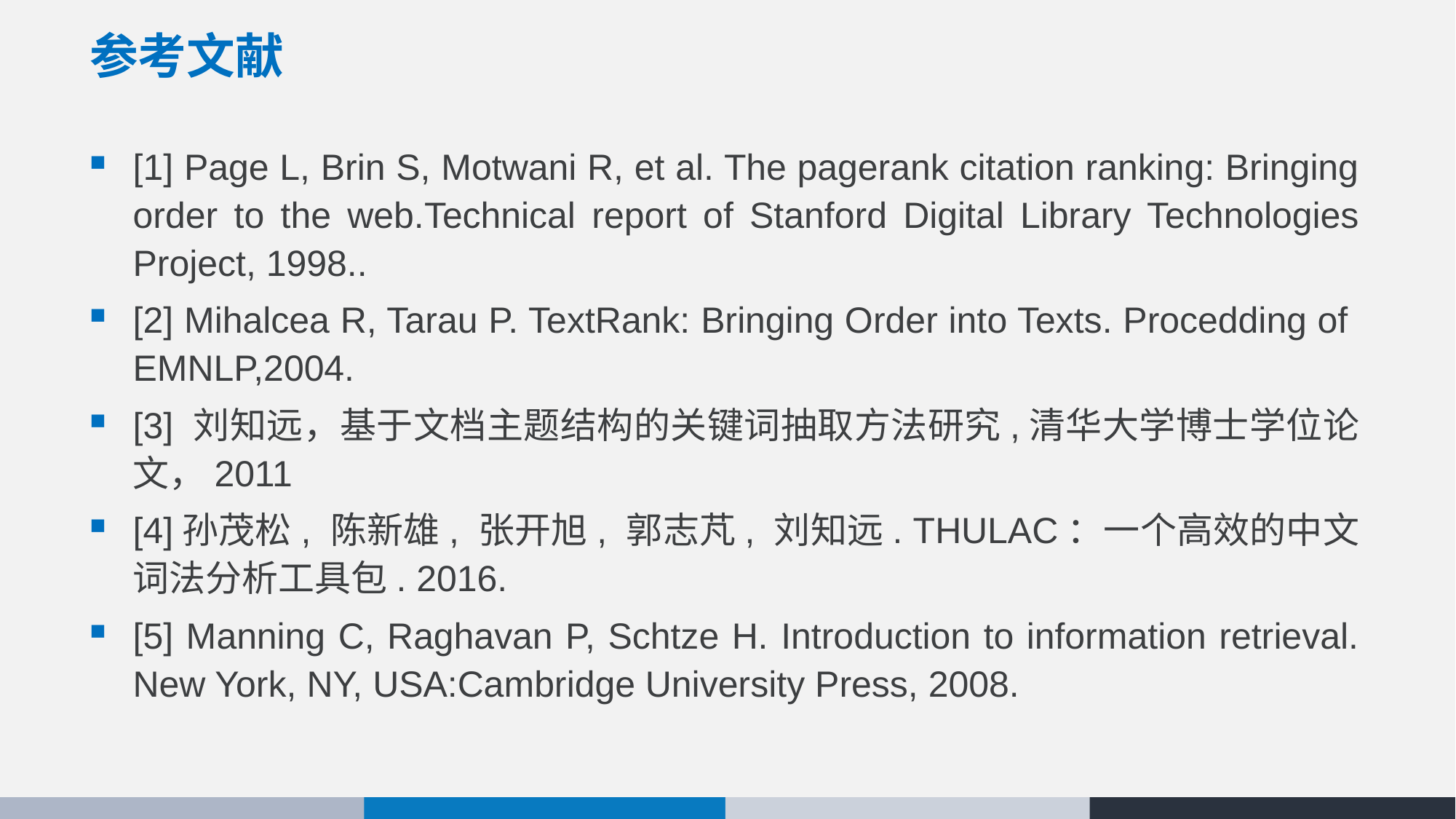

# 参考文献
[1] Page L, Brin S, Motwani R, et al. The pagerank citation ranking: Bringing order to the web.Technical report of Stanford Digital Library Technologies Project, 1998..
[2] Mihalcea R, Tarau P. TextRank: Bringing Order into Texts. Procedding of  EMNLP,2004.
[3] 刘知远，基于文档主题结构的关键词抽取方法研究,清华大学博士学位论文，2011
[4]孙茂松, 陈新雄, 张开旭, 郭志芃, 刘知远. THULAC：一个高效的中文词法分析工具包. 2016.
[5] Manning C, Raghavan P, Schtze H. Introduction to information retrieval. New York, NY, USA:Cambridge University Press, 2008.